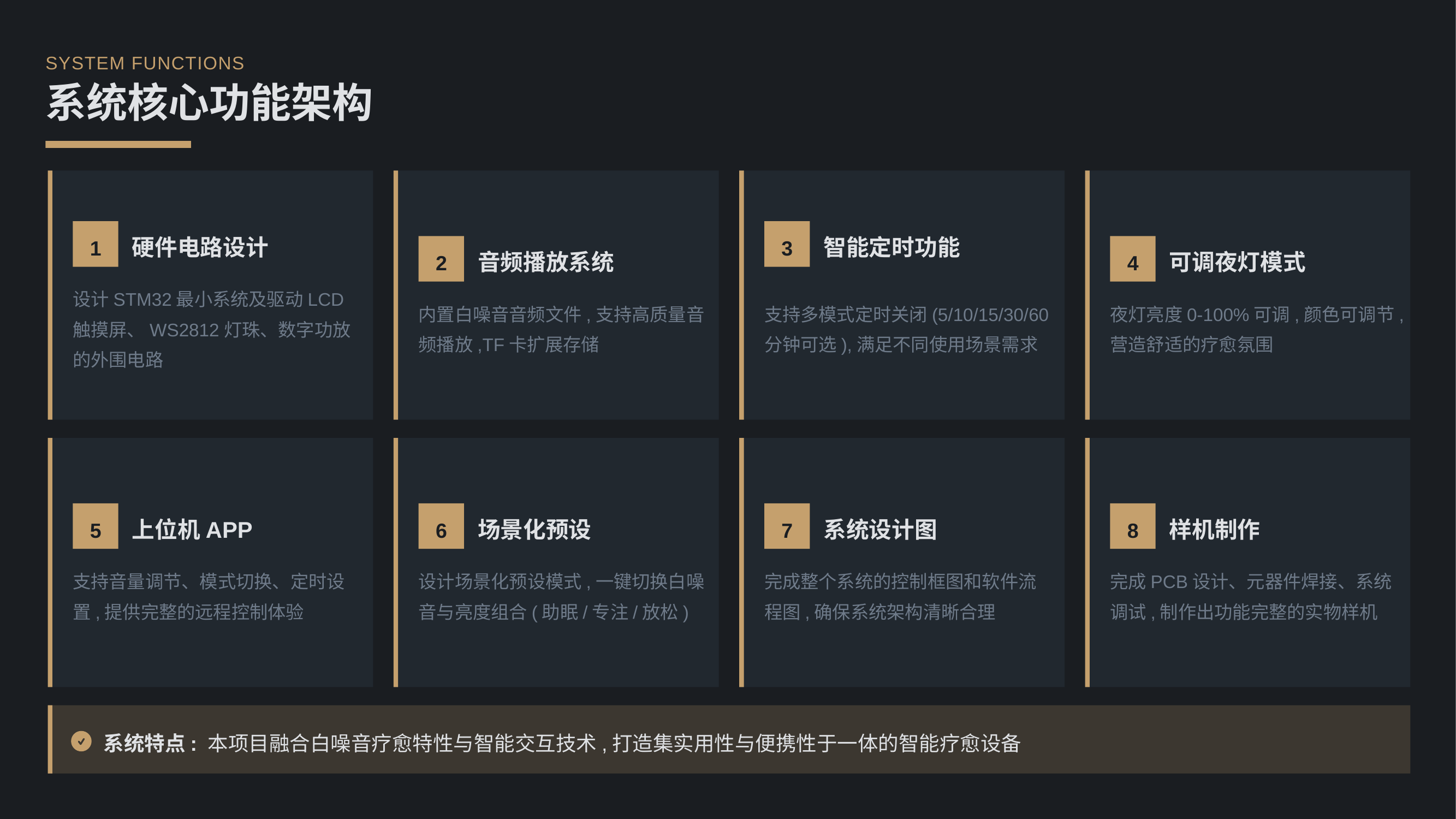

SYSTEM FUNCTIONS
系统核心功能架构

1
硬件电路设计
3
智能定时功能

2
音频播放系统
4
可调夜灯模式
设计STM32最小系统及驱动LCD触摸屏、WS2812灯珠、数字功放的外围电路
支持多模式定时关闭(5/10/15/30/60分钟可选),满足不同使用场景需求
内置白噪音音频文件,支持高质量音频播放,TF卡扩展存储
夜灯亮度0-100%可调,颜色可调节,营造舒适的疗愈氛围

5
上位机APP
6
场景化预设
7
系统设计图
8
样机制作
支持音量调节、模式切换、定时设置,提供完整的远程控制体验
设计场景化预设模式,一键切换白噪音与亮度组合(助眠/专注/放松)
完成整个系统的控制框图和软件流程图,确保系统架构清晰合理
完成PCB设计、元器件焊接、系统调试,制作出功能完整的实物样机

系统特点: 本项目融合白噪音疗愈特性与智能交互技术,打造集实用性与便携性于一体的智能疗愈设备